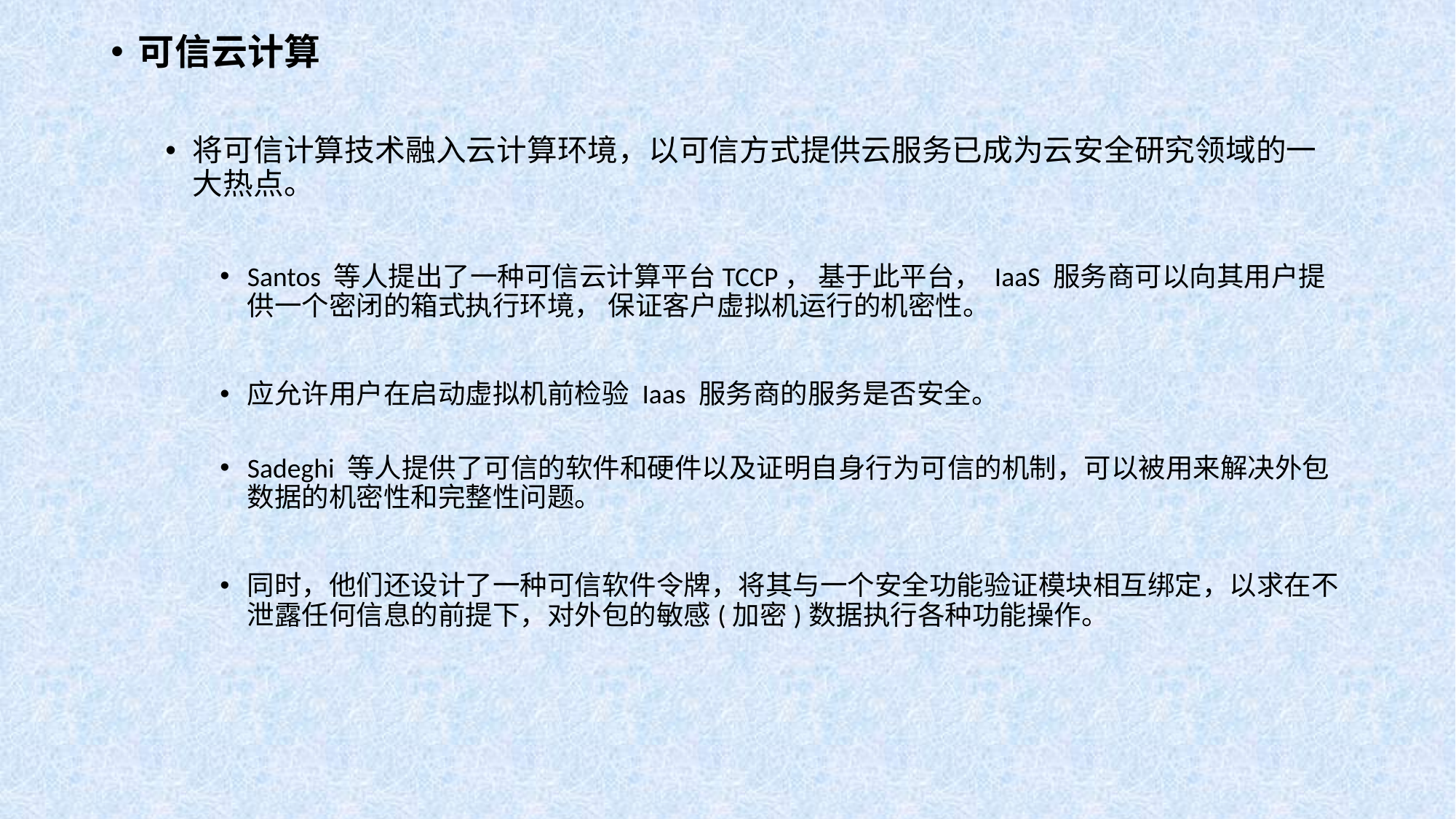

可信云计算

将可信计算技术融入云计算环境，以可信方式提供云服务已成为云安全研究领域的一大热点。

Santos 等人提出了一种可信云计算平台TCCP， 基于此平台， IaaS 服务商可以向其用户提供一个密闭的箱式执行环境， 保证客户虚拟机运行的机密性。

应允许用户在启动虚拟机前检验 Iaas 服务商的服务是否安全。

Sadeghi 等人提供了可信的软件和硬件以及证明自身行为可信的机制，可以被用来解决外包数据的机密性和完整性问题。

同时，他们还设计了一种可信软件令牌，将其与一个安全功能验证模块相互绑定，以求在不泄露任何信息的前提下，对外包的敏感(加密)数据执行各种功能操作。